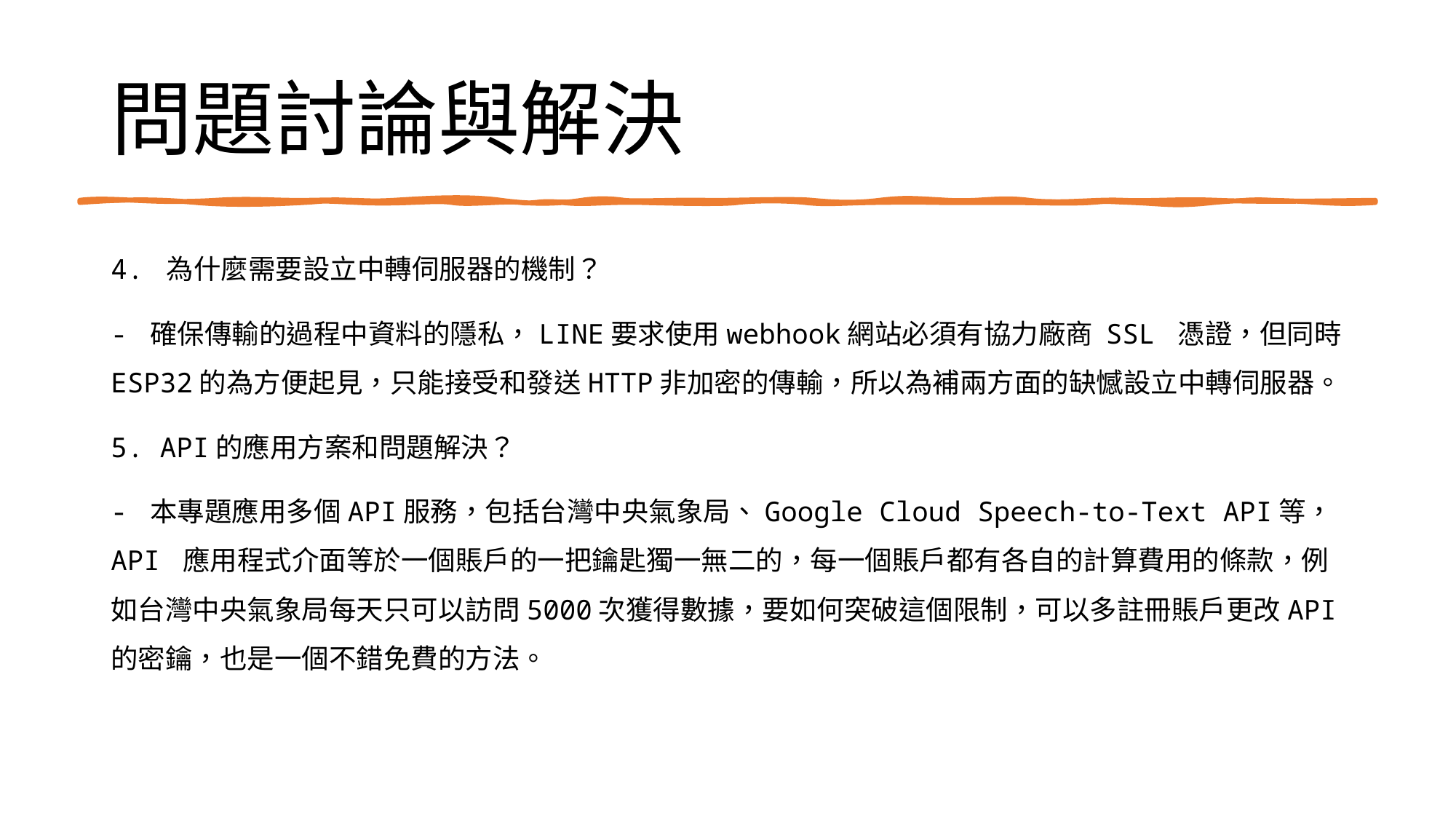

# 問題討論與解決

4. 為什麼需要設立中轉伺服器的機制？
- 確保傳輸的過程中資料的隱私，LINE要求使用webhook網站必須有協力廠商 SSL 憑證，但同時ESP32的為方便起見，只能接受和發送HTTP非加密的傳輸，所以為補兩方面的缺憾設立中轉伺服器。
5. API的應用方案和問題解決？
- 本專題應用多個API服務，包括台灣中央氣象局、Google Cloud Speech-to-Text API等，API 應用程式介面等於一個賬戶的一把鑰匙獨一無二的，每一個賬戶都有各自的計算費用的條款，例如台灣中央氣象局每天只可以訪問5000次獲得數據，要如何突破這個限制，可以多註冊賬戶更改API的密鑰，也是一個不錯免費的方法。